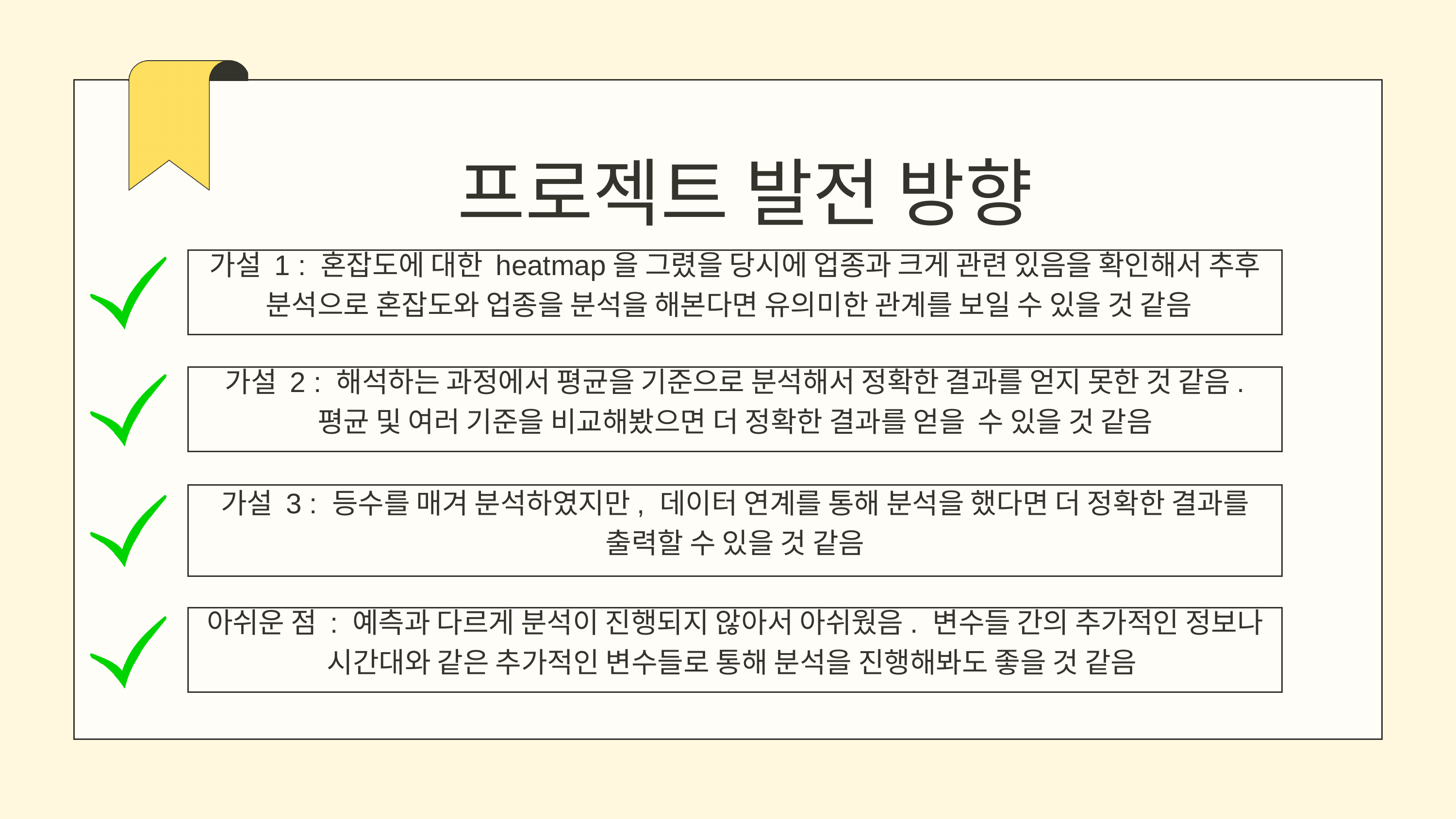

프로젝트 발전 방향

가설 1 : 혼잡도에 대한 heatmap을 그렸을 당시에 업종과 크게 관련 있음을 확인해서 추후 분석으로 혼잡도와 업종을 분석을 해본다면 유의미한 관계를 보일 수 있을 것 같음

가설 2 : 해석하는 과정에서 평균을 기준으로 분석해서 정확한 결과를 얻지 못한 것 같음. 평균 및 여러 기준을 비교해봤으면 더 정확한 결과를 얻을  수 있을 것 같음

가설 3 : 등수를 매겨 분석하였지만, 데이터 연계를 통해 분석을 했다면 더 정확한 결과를 출력할 수 있을 것 같음

아쉬운 점 : 예측과 다르게 분석이 진행되지 않아서 아쉬웠음. 변수들 간의 추가적인 정보나 시간대와 같은 추가적인 변수들로 통해 분석을 진행해봐도 좋을 것 같음